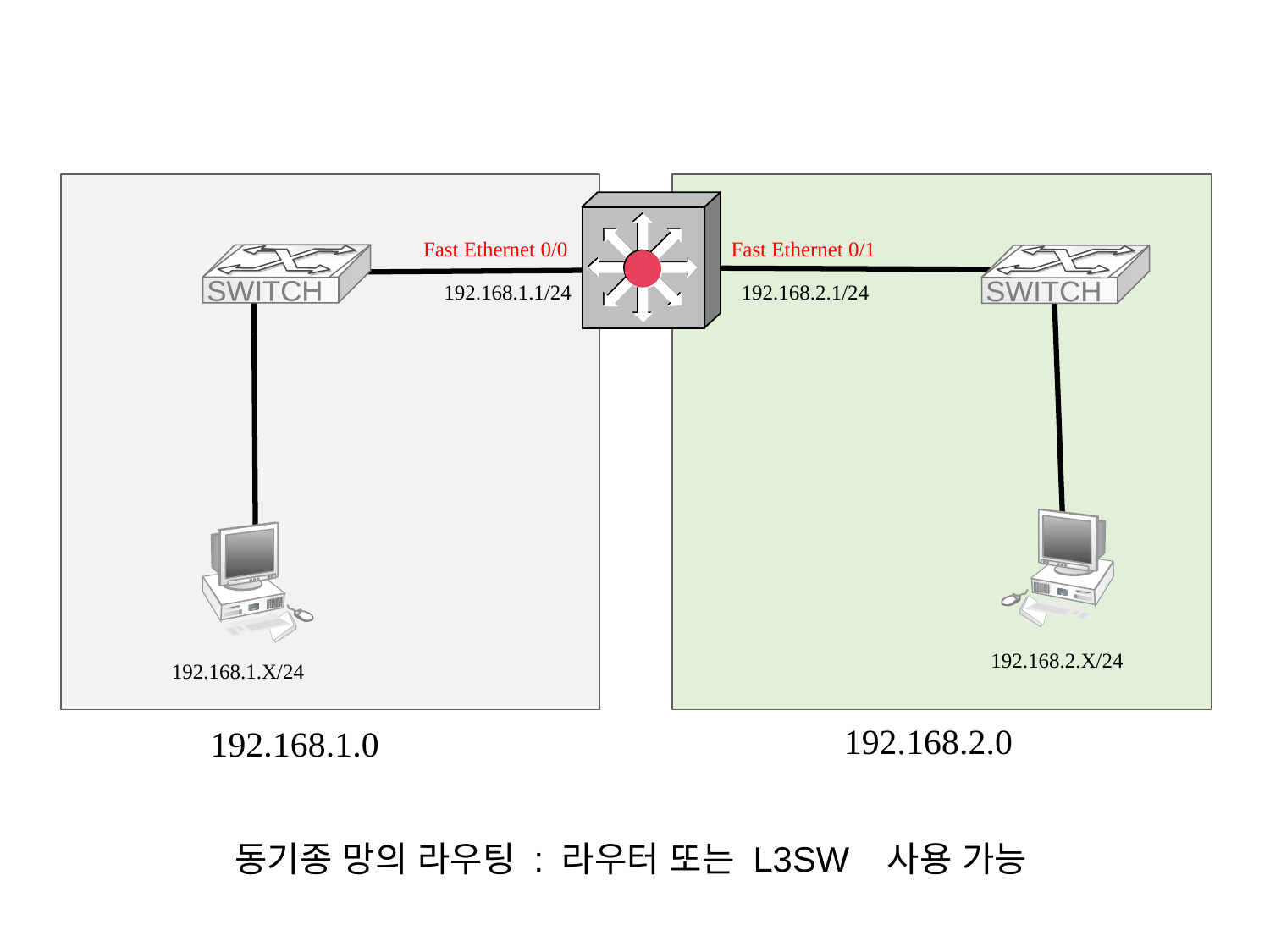

Fast Ethernet 0/1
Fast Ethernet 0/0

SWITCH

SWITCH
192.168.2.1/24
192.168.1.1/24

192.168.2.X/24
192.168.1.X/24
192.168.2.0
192.168.1.0
동기종 망의 라우팅 : 라우터 또는 L3SW   사용 가능